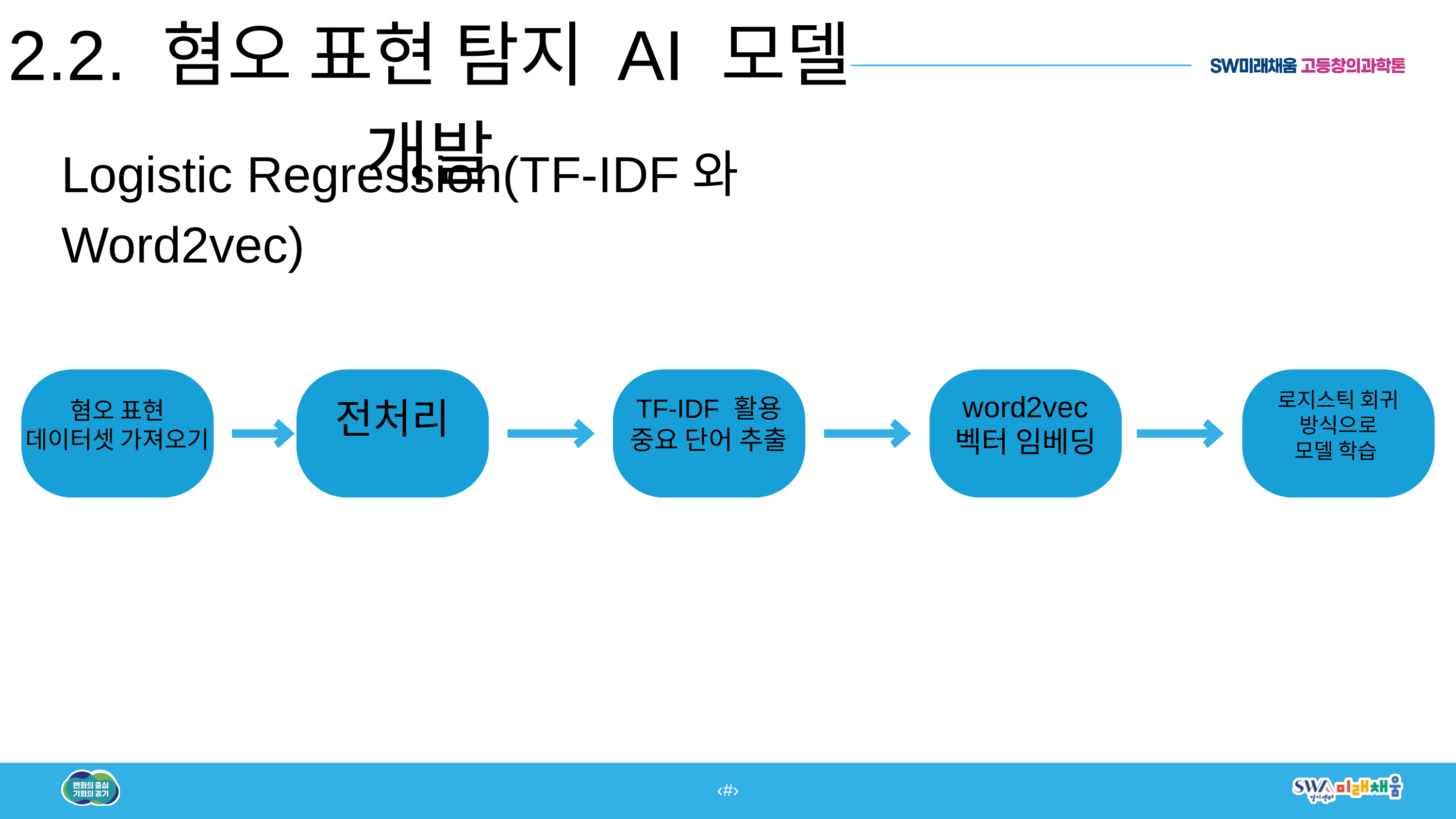

2.2. 혐오 표현 탐지 AI 모델 개발

Logistic Regression(TF-IDF와 Word2vec)

혐오 표현
데이터셋 가져오기

전처리

TF-IDF 활용
중요 단어 추출

word2vec
벡터 임베딩

로지스틱 회귀 방식으로
모델 학습

‹#›